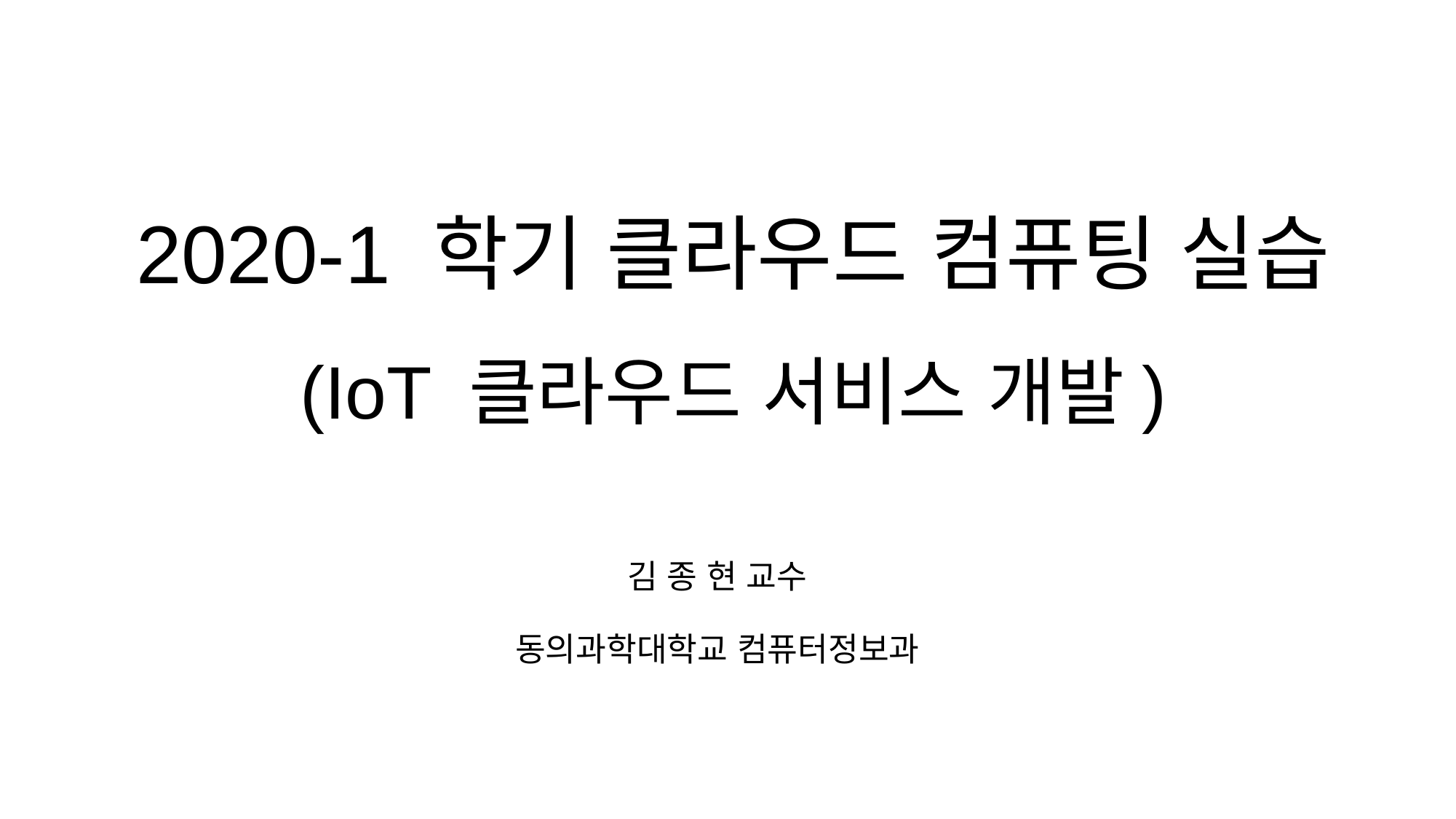

# 2020-1 학기 클라우드 컴퓨팅 실습 (IoT 클라우드 서비스 개발)

김 종 현 교수
동의과학대학교 컴퓨터정보과